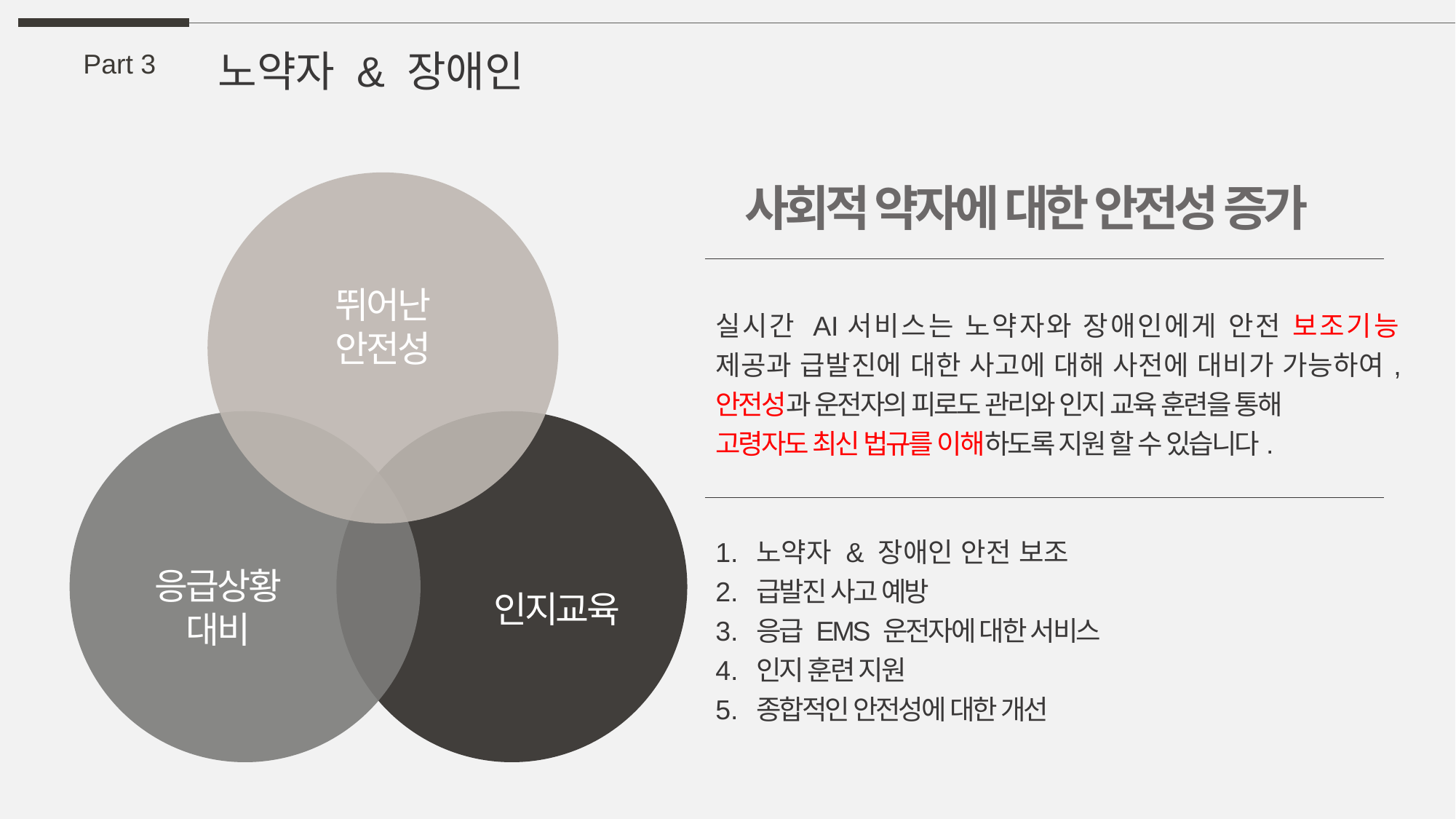

노약자 & 장애인
Part 3

뛰어난
안전성

응급상황
대비
인지교육
사회적 약자에 대한 안전성 증가
실시간 AI서비스는 노약자와 장애인에게 안전 보조기능 제공과 급발진에 대한 사고에 대해 사전에 대비가 가능하여, 안전성과 운전자의 피로도 관리와 인지 교육 훈련을 통해
고령자도 최신 법규를 이해하도록 지원 할 수 있습니다.
노약자 & 장애인 안전 보조
급발진 사고 예방
응급 EMS 운전자에 대한 서비스
인지 훈련 지원
종합적인 안전성에 대한 개선